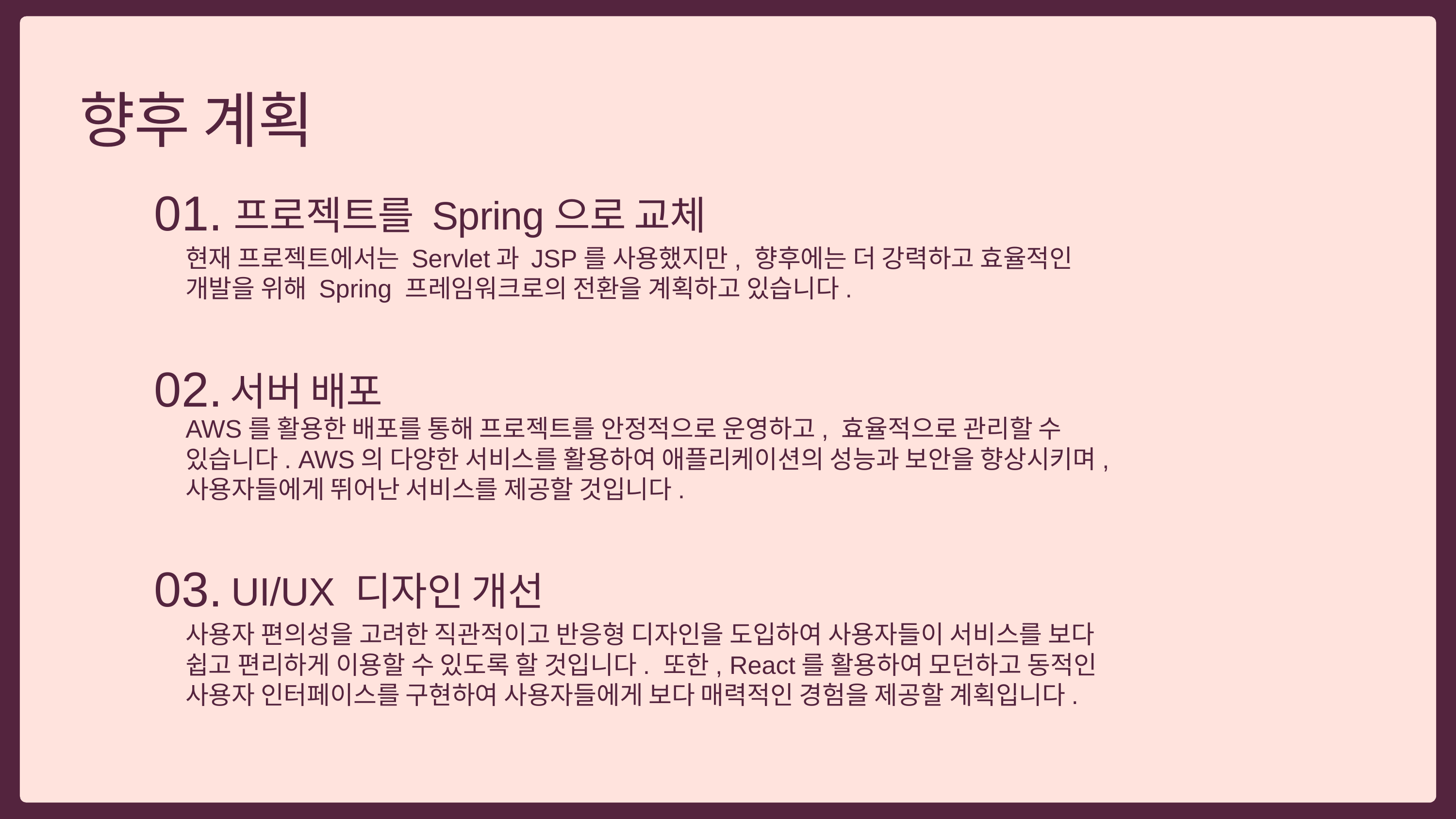

향후 계획
01.
프로젝트를 Spring으로 교체
현재 프로젝트에서는 Servlet과 JSP를 사용했지만, 향후에는 더 강력하고 효율적인 개발을 위해 Spring 프레임워크로의 전환을 계획하고 있습니다.
02.
서버 배포
AWS를 활용한 배포를 통해 프로젝트를 안정적으로 운영하고, 효율적으로 관리할 수 있습니다. AWS의 다양한 서비스를 활용하여 애플리케이션의 성능과 보안을 향상시키며, 사용자들에게 뛰어난 서비스를 제공할 것입니다.
03.
 UI/UX 디자인 개선
사용자 편의성을 고려한 직관적이고 반응형 디자인을 도입하여 사용자들이 서비스를 보다 쉽고 편리하게 이용할 수 있도록 할 것입니다. 또한, React를 활용하여 모던하고 동적인 사용자 인터페이스를 구현하여 사용자들에게 보다 매력적인 경험을 제공할 계획입니다.